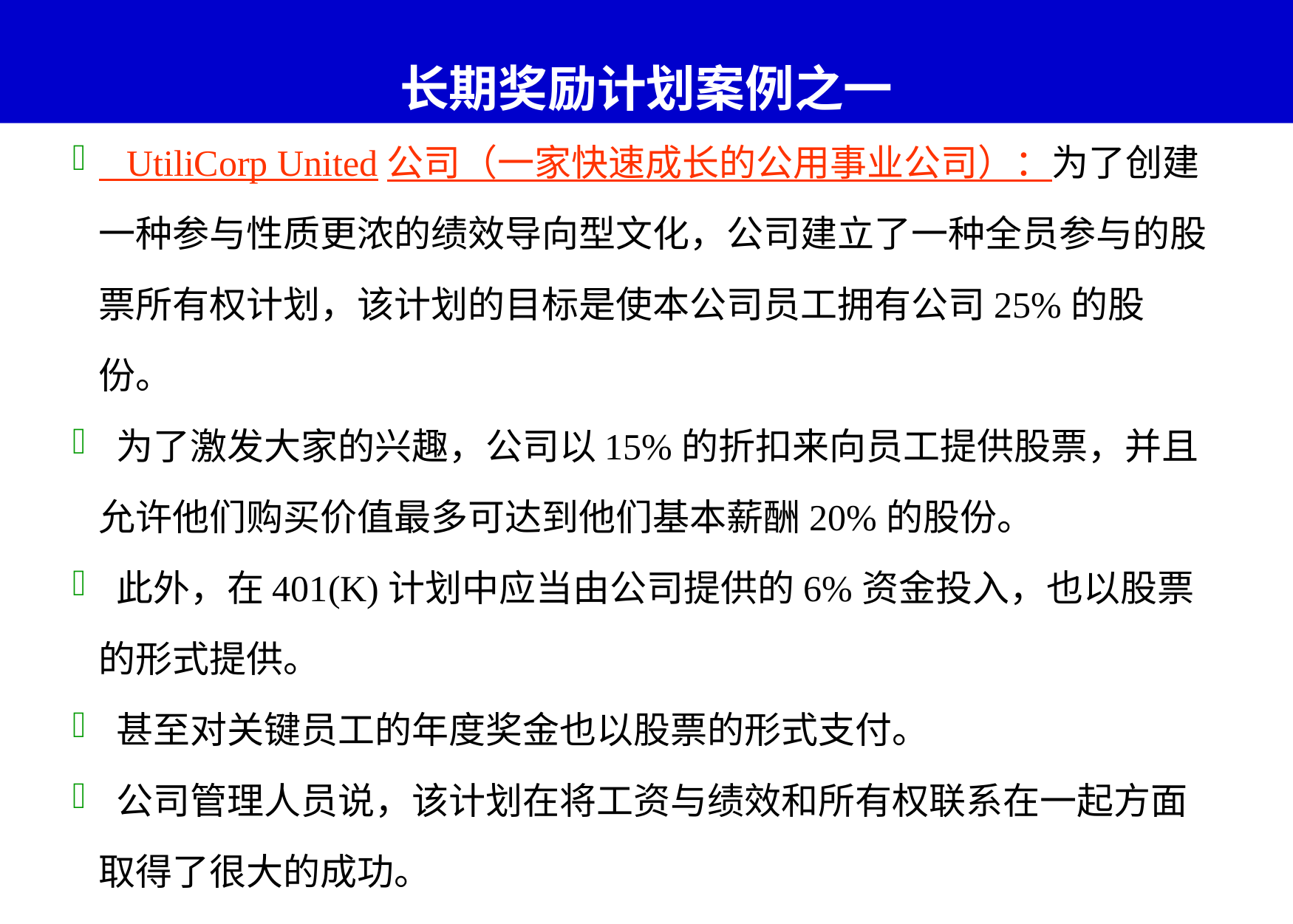

# 长期奖励计划案例之一
   UtiliCorp United公司（一家快速成长的公用事业公司）：为了创建一种参与性质更浓的绩效导向型文化，公司建立了一种全员参与的股票所有权计划，该计划的目标是使本公司员工拥有公司25%的股份。
 为了激发大家的兴趣，公司以15%的折扣来向员工提供股票，并且允许他们购买价值最多可达到他们基本薪酬20%的股份。
 此外，在401(K)计划中应当由公司提供的6%资金投入，也以股票的形式提供。
 甚至对关键员工的年度奖金也以股票的形式支付。
 公司管理人员说，该计划在将工资与绩效和所有权联系在一起方面取得了很大的成功。